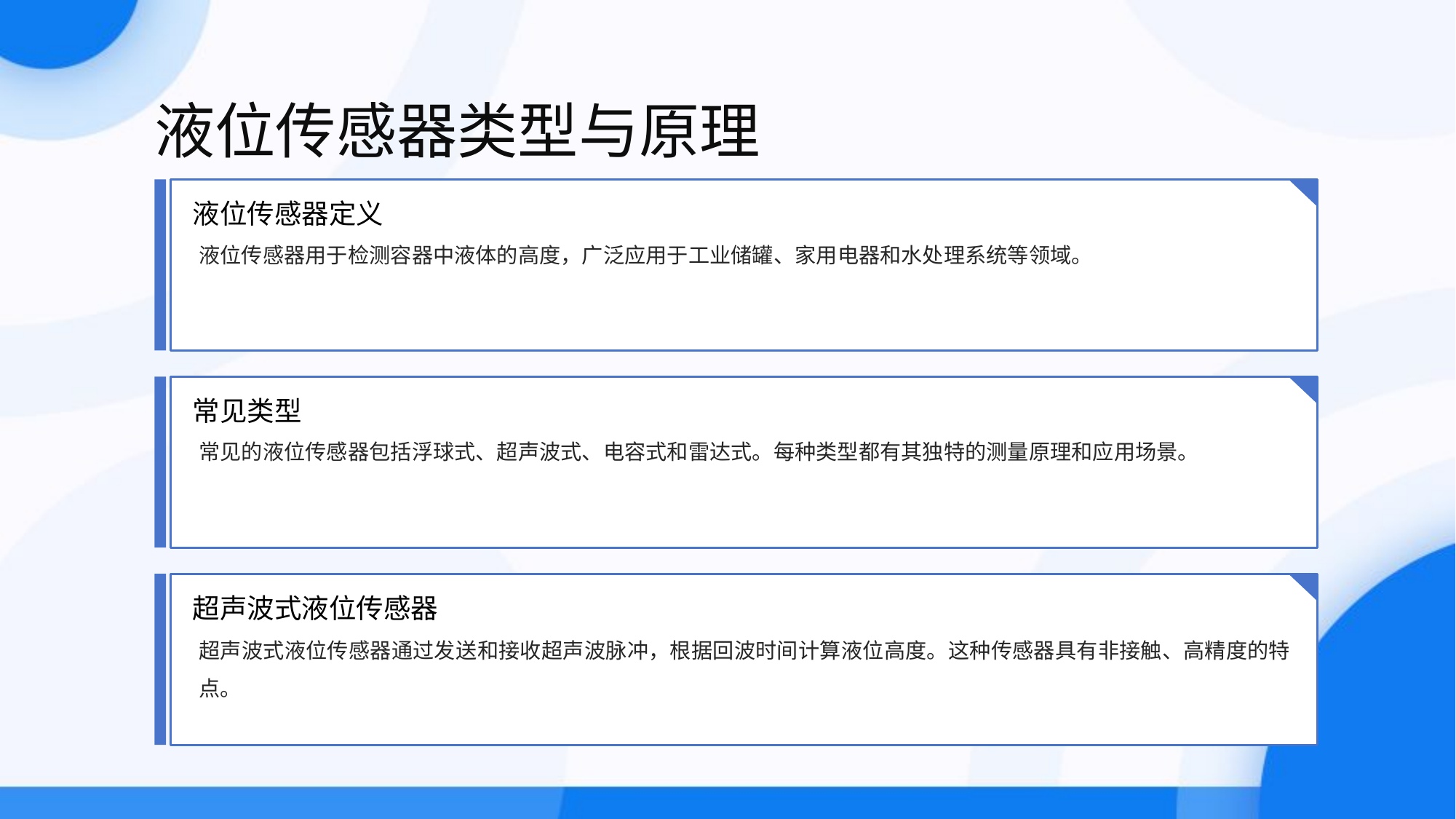

液位传感器类型与原理

液位传感器定义
液位传感器用于检测容器中液体的高度，广泛应用于工业储罐、家用电器和水处理系统等领域。

常见类型
常见的液位传感器包括浮球式、超声波式、电容式和雷达式。每种类型都有其独特的测量原理和应用场景。

超声波式液位传感器
超声波式液位传感器通过发送和接收超声波脉冲，根据回波时间计算液位高度。这种传感器具有非接触、高精度的特点。